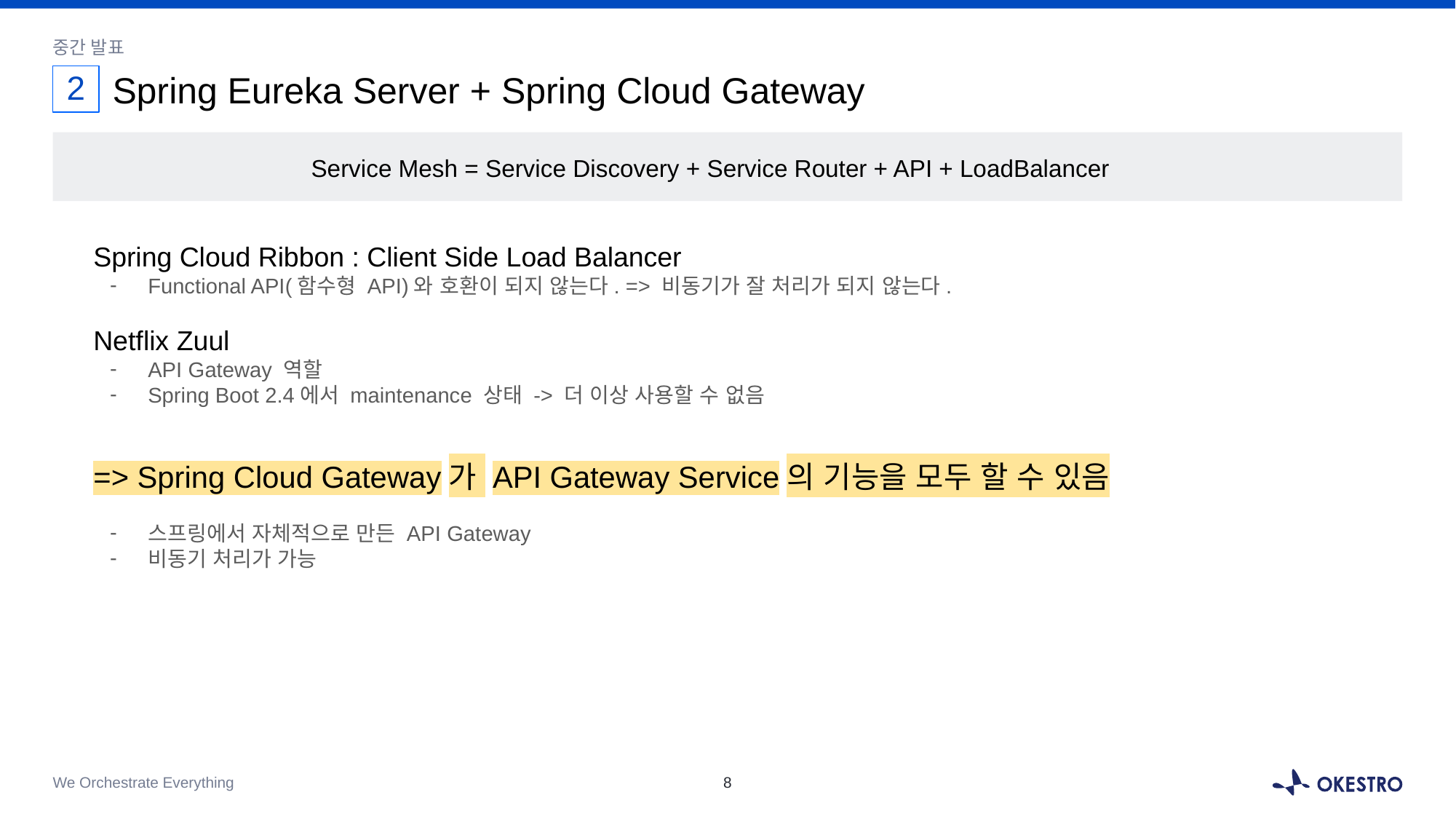

중간 발표
2
# Spring Eureka Server + Spring Cloud Gateway
Service Mesh = Service Discovery + Service Router + API + LoadBalancer
Spring Cloud Ribbon : Client Side Load Balancer
Functional API(함수형 API)와 호환이 되지 않는다. => 비동기가 잘 처리가 되지 않는다.

Netflix Zuul
API Gateway 역할
Spring Boot 2.4에서 maintenance 상태 -> 더 이상 사용할 수 없음

=> Spring Cloud Gateway가 API Gateway Service의 기능을 모두 할 수 있음

스프링에서 자체적으로 만든 API Gateway
비동기 처리가 가능